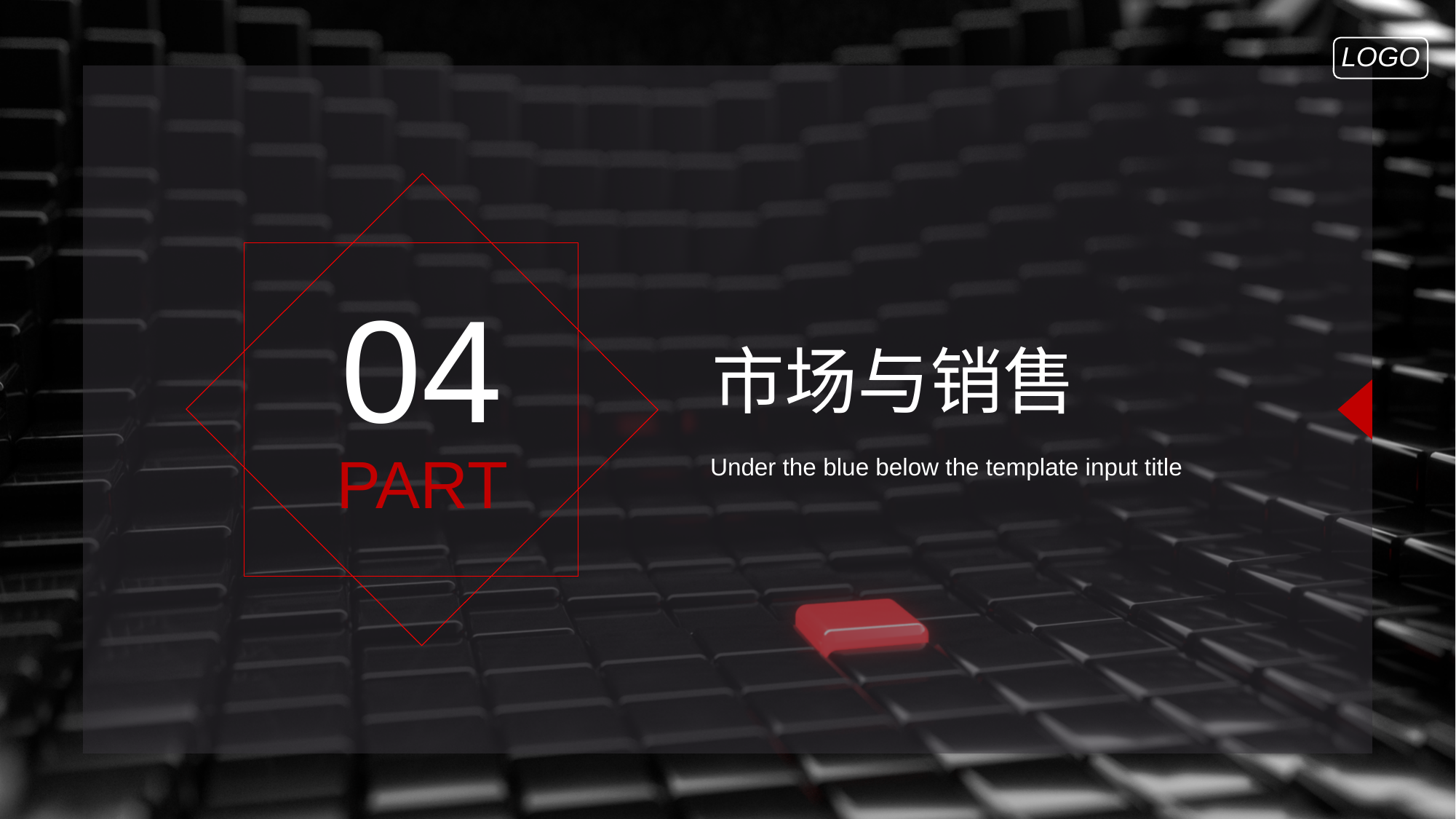

LOGO

04
市场与销售

PART
Under the blue below the template input title